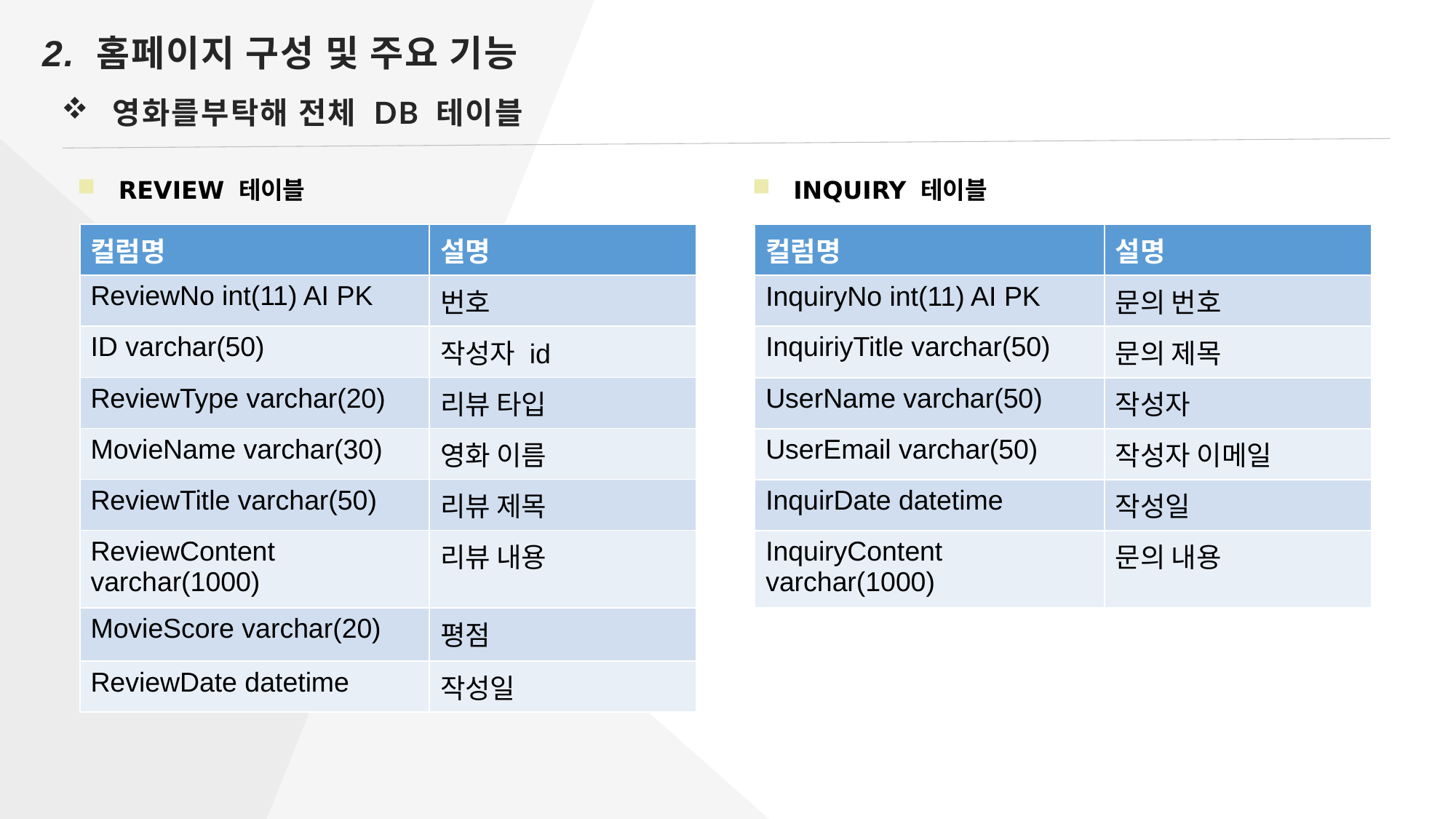

2. 홈페이지 구성 및 주요 기능

영화를부탁해 전체 DB 테이블

REVIEW 테이블
INQUIRY 테이블
| 컬럼명 | 설명 |
| --- | --- |
| ReviewNo int(11) AI PK | 번호 |
| ID varchar(50) | 작성자 id |
| ReviewType varchar(20) | 리뷰 타입 |
| MovieName varchar(30) | 영화 이름 |
| ReviewTitle varchar(50) | 리뷰 제목 |
| ReviewContent varchar(1000) | 리뷰 내용 |
| MovieScore varchar(20) | 평점 |
| ReviewDate datetime | 작성일 |
| 컬럼명 | 설명 |
| --- | --- |
| InquiryNo int(11) AI PK | 문의 번호 |
| InquiriyTitle varchar(50) | 문의 제목 |
| UserName varchar(50) | 작성자 |
| UserEmail varchar(50) | 작성자 이메일 |
| InquirDate datetime | 작성일 |
| InquiryContent varchar(1000) | 문의 내용 |